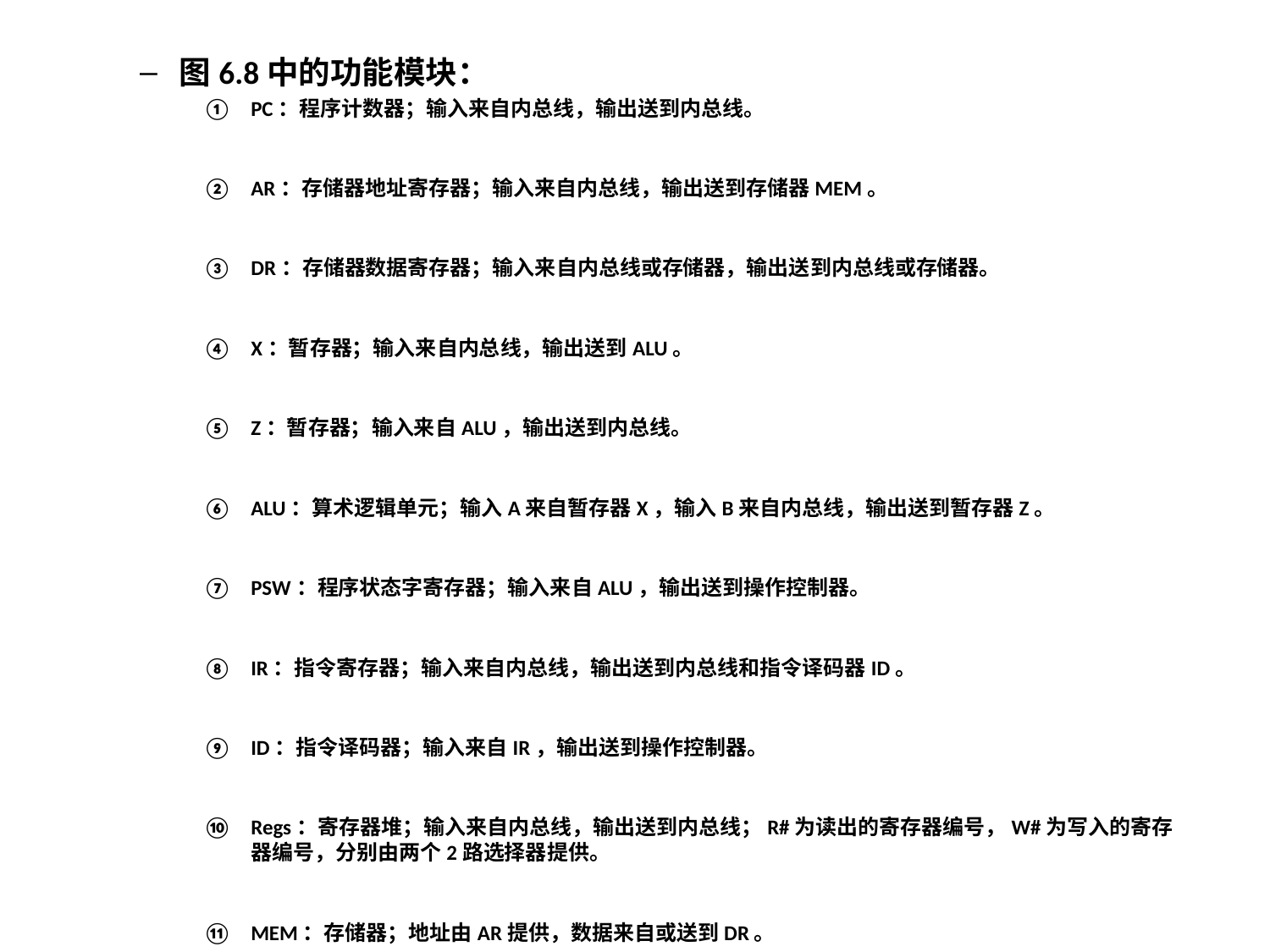

图6.8中的功能模块：
PC：程序计数器；输入来自内总线，输出送到内总线。

AR：存储器地址寄存器；输入来自内总线，输出送到存储器MEM。

DR：存储器数据寄存器；输入来自内总线或存储器，输出送到内总线或存储器。

X：暂存器；输入来自内总线，输出送到ALU。

Z：暂存器；输入来自ALU，输出送到内总线。

ALU：算术逻辑单元；输入A来自暂存器X，输入B来自内总线，输出送到暂存器Z。

PSW：程序状态字寄存器；输入来自ALU，输出送到操作控制器。

IR：指令寄存器；输入来自内总线，输出送到内总线和指令译码器ID。

ID：指令译码器；输入来自IR，输出送到操作控制器。

Regs：寄存器堆；输入来自内总线，输出送到内总线；R#为读出的寄存器编号，W#为写入的寄存器编号，分别由两个2路选择器提供。

MEM：存储器；地址由AR提供，数据来自或送到DR。

单总线结构的计算机，总线上连接很多功能部件；为了防止总线上出现数据冲突，某一时刻只允许一个功能部件向总线发送数据；因此，每个功能部件的输出端都采用三态门（图中的三角形标志）进行输出控制。